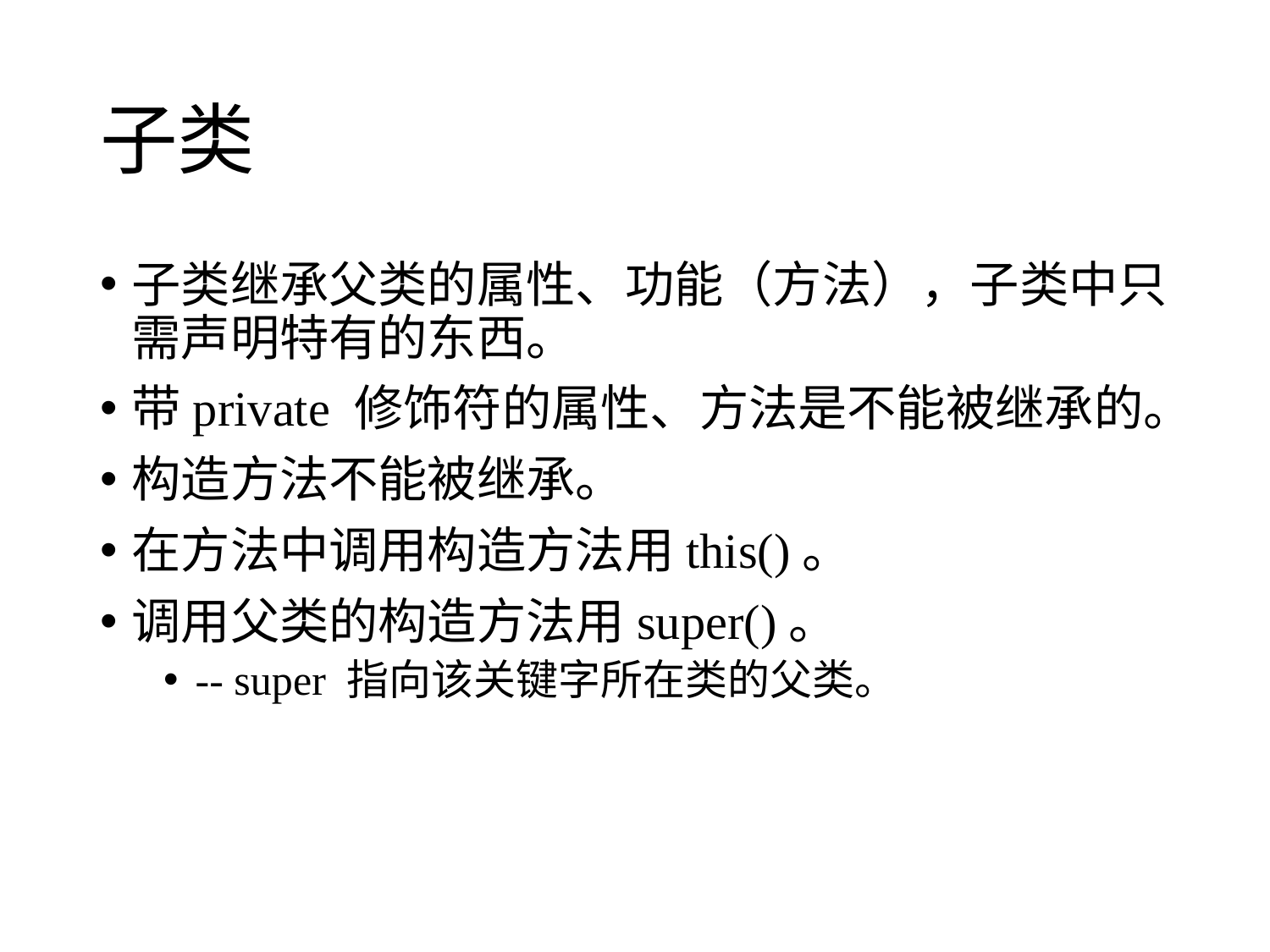

# 子类
子类继承父类的属性、功能（方法），子类中只需声明特有的东西。
带private 修饰符的属性、方法是不能被继承的。
构造方法不能被继承。
在方法中调用构造方法用this()。
调用父类的构造方法用super()。
-- super 指向该关键字所在类的父类。